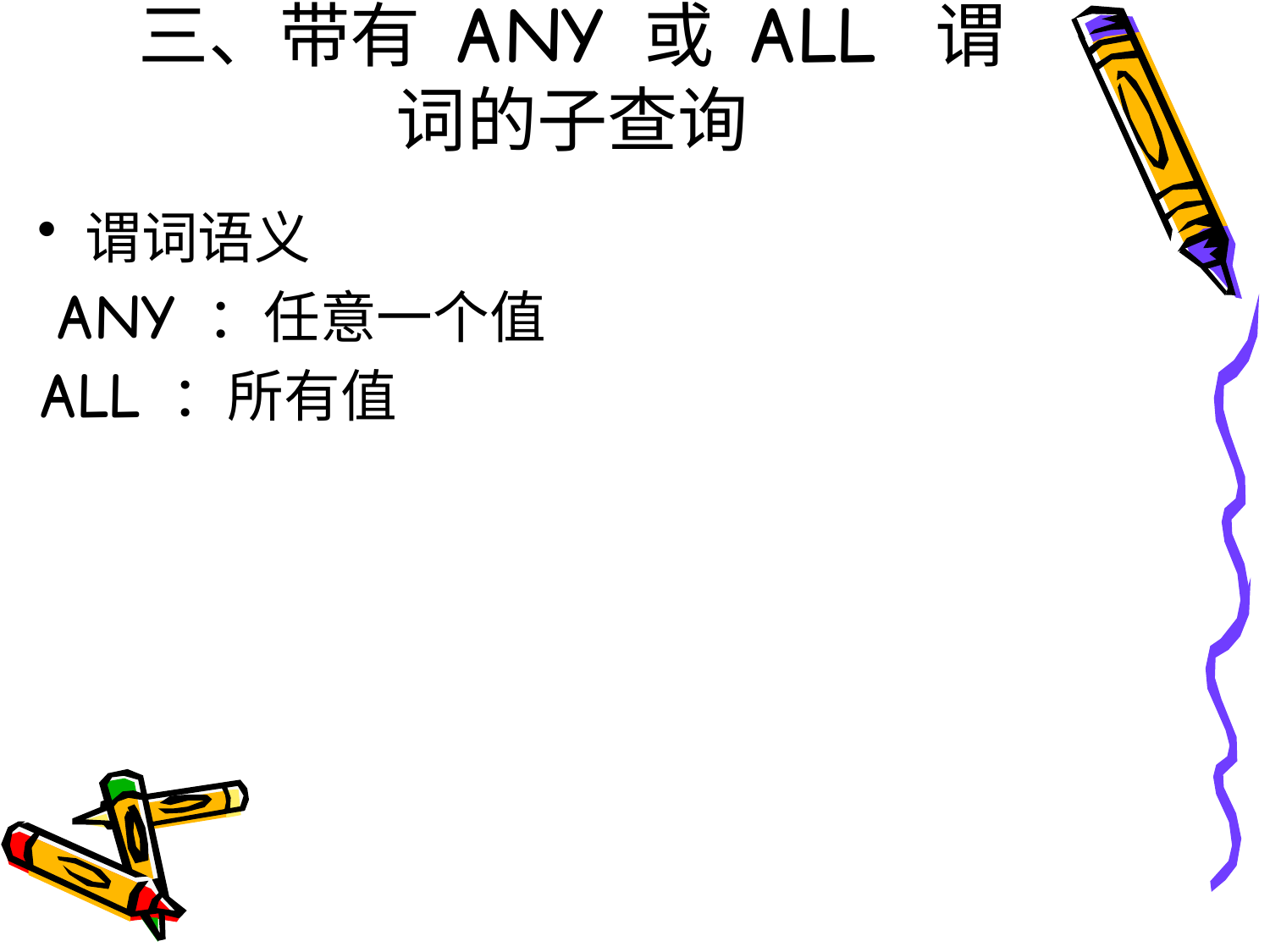

# 三、带有 ANY 或 ALL  谓词的子查询
谓词语义
 ANY ：任意一个值
ALL ：所有值